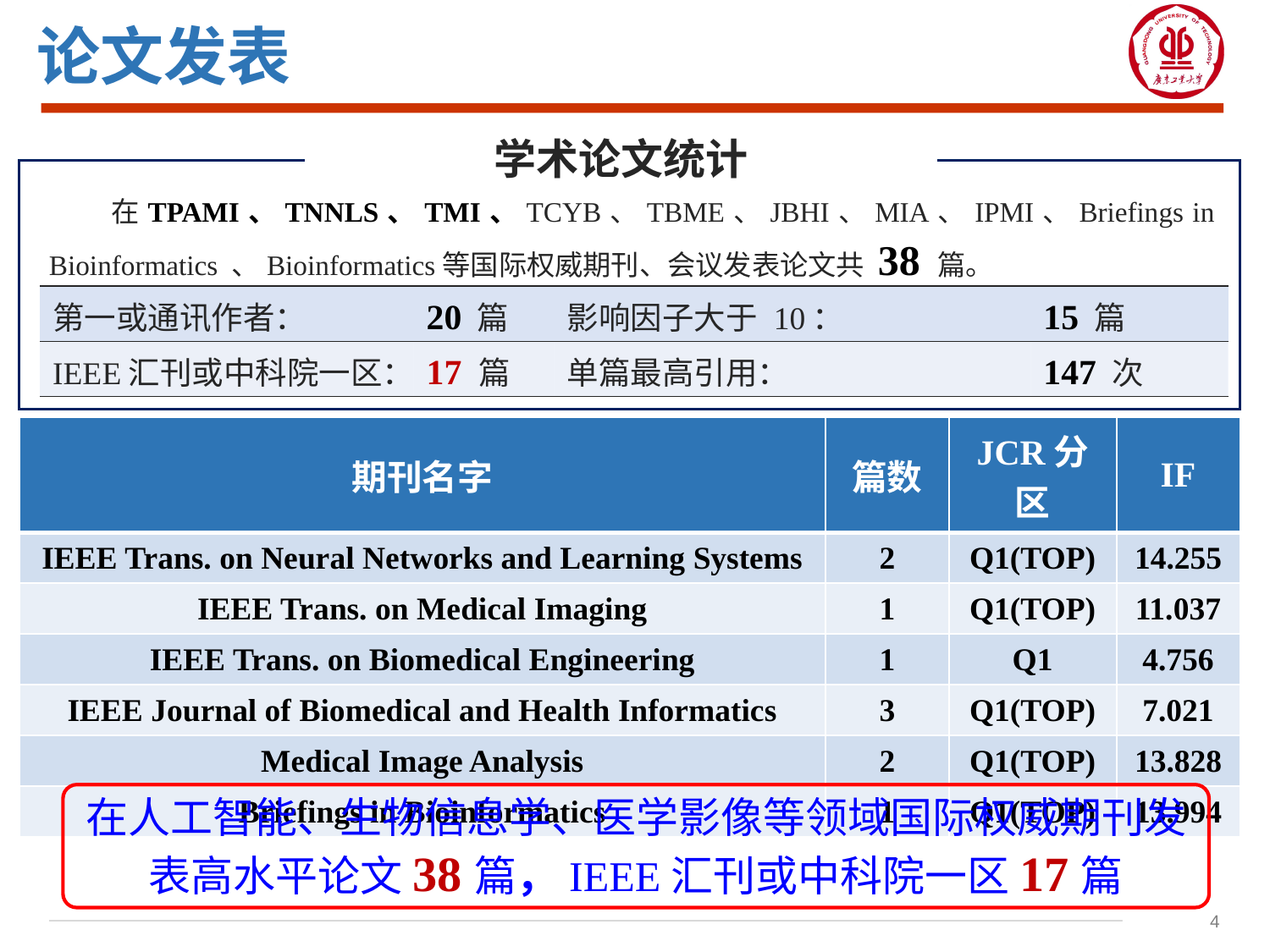

论文发表
学术论文统计

在TPAMI、TNNLS、TMI、TCYB、TBME、JBHI、MIA、IPMI、Briefings in Bioinformatics 、Bioinformatics等国际权威期刊、会议发表论文共 38 篇。
| 第一或通讯作者： | 20 篇 | 影响因子大于 10： | 15 篇 |
| --- | --- | --- | --- |
| IEEE汇刊或中科院一区： | 17 篇 | 单篇最高引用： | 147 次 |
| 期刊名字 | 篇数 | JCR分区 | IF |
| --- | --- | --- | --- |
| IEEE Trans. on Neural Networks and Learning Systems | 2 | Q1(TOP) | 14.255 |
| IEEE Trans. on Medical Imaging | 1 | Q1(TOP) | 11.037 |
| IEEE Trans. on Biomedical Engineering | 1 | Q1 | 4.756 |
| IEEE Journal of Biomedical and Health Informatics | 3 | Q1(TOP) | 7.021 |
| Medical Image Analysis | 2 | Q1(TOP) | 13.828 |
| Briefings in Bioinformatics | 1 | Q1(TOP) | 13.994 |
在人工智能、生物信息学、医学影像等领域国际权威期刊发表高水平论文38篇，IEEE汇刊或中科院一区17篇